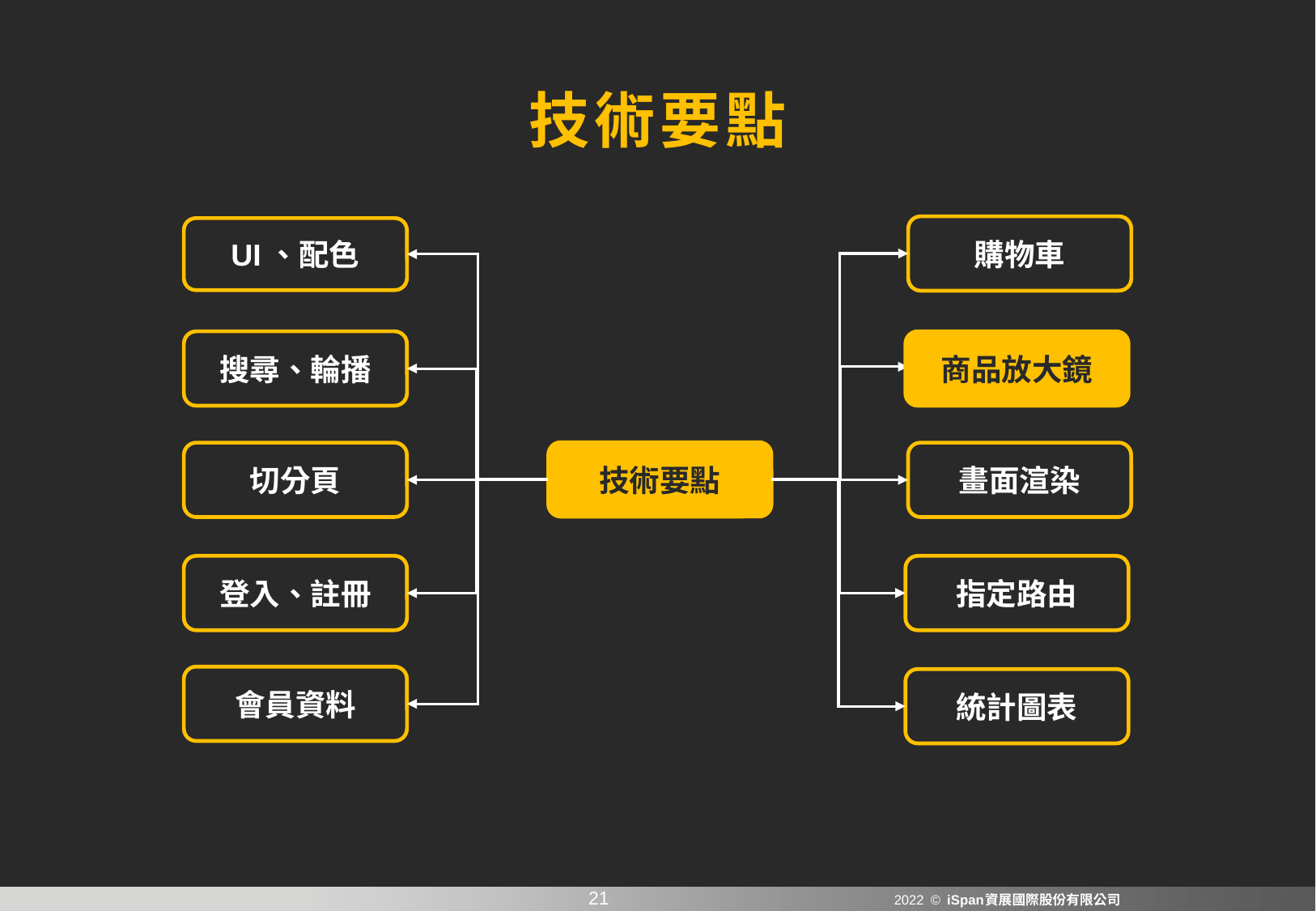

技術要點
購物車
UI、配色
搜尋、輪播
技術要點
切分頁
畫面渲染
登入、註冊
指定路由
會員資料
統計圖表
商品放大鏡